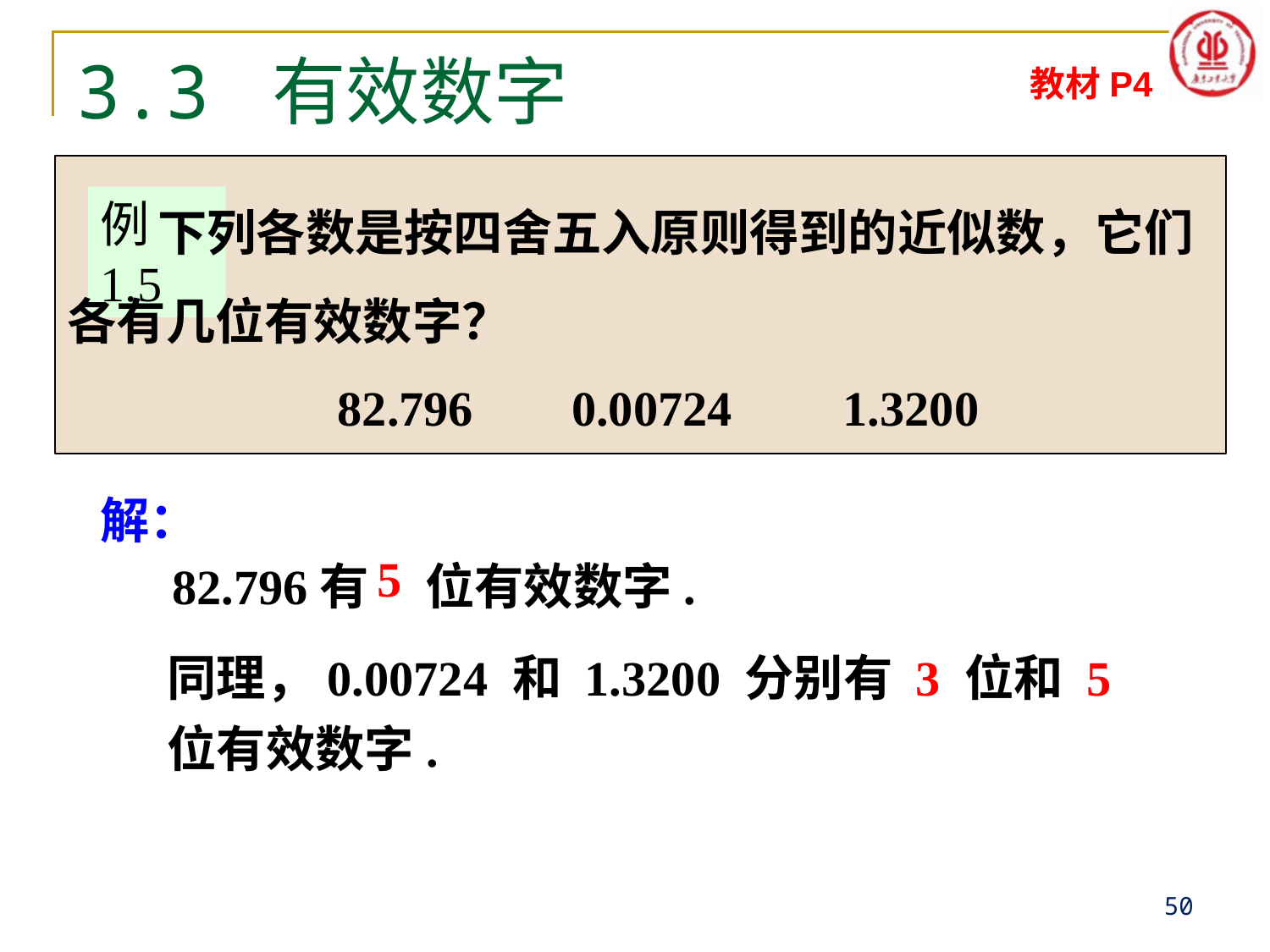

# 3.3 有效数字
教材P4

       下列各数是按四舍五入原则得到的近似数，它们各有几位有效数字？
例1.5
82.796        0.00724         1.3200
解：
82.796有     位有效数字.
5
同理，0.00724 和 1.3200 分别有 3 位和 5 位有效数字.
50